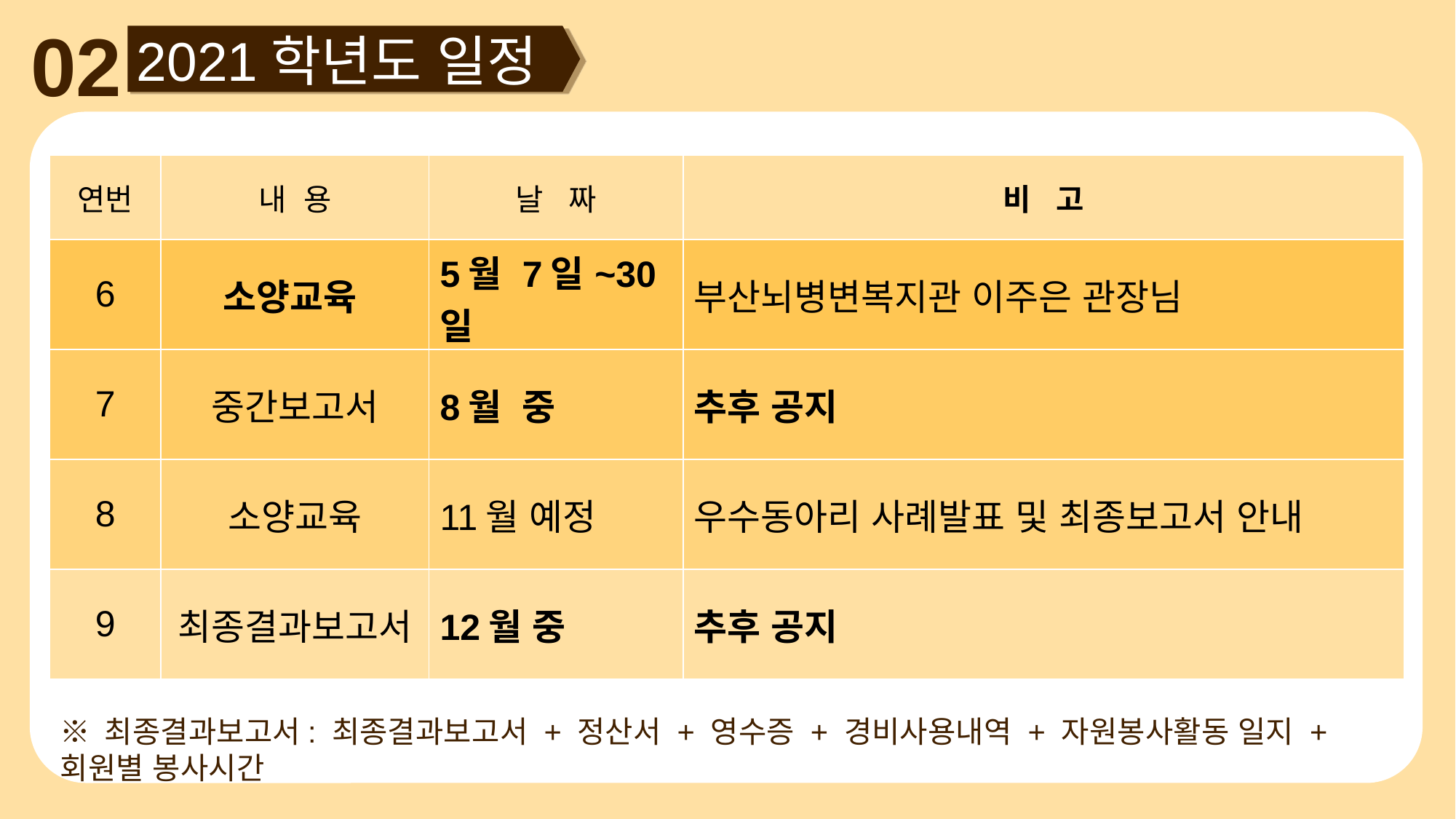

02
2021학년도 일정

| 연번 | 내 용 | 날 짜 | 비 고 |
| --- | --- | --- | --- |
| 6 | 소양교육 | 5월 7일~30일 | 부산뇌병변복지관 이주은 관장님 |
| 7 | 중간보고서 | 8월 중 | 추후 공지 |
| 8 | 소양교육 | 11월 예정 | 우수동아리 사례발표 및 최종보고서 안내 |
| 9 | 최종결과보고서 | 12월 중 | 추후 공지 |
※ 최종결과보고서: 최종결과보고서 + 정산서 + 영수증 + 경비사용내역 + 자원봉사활동 일지 + 회원별 봉사시간